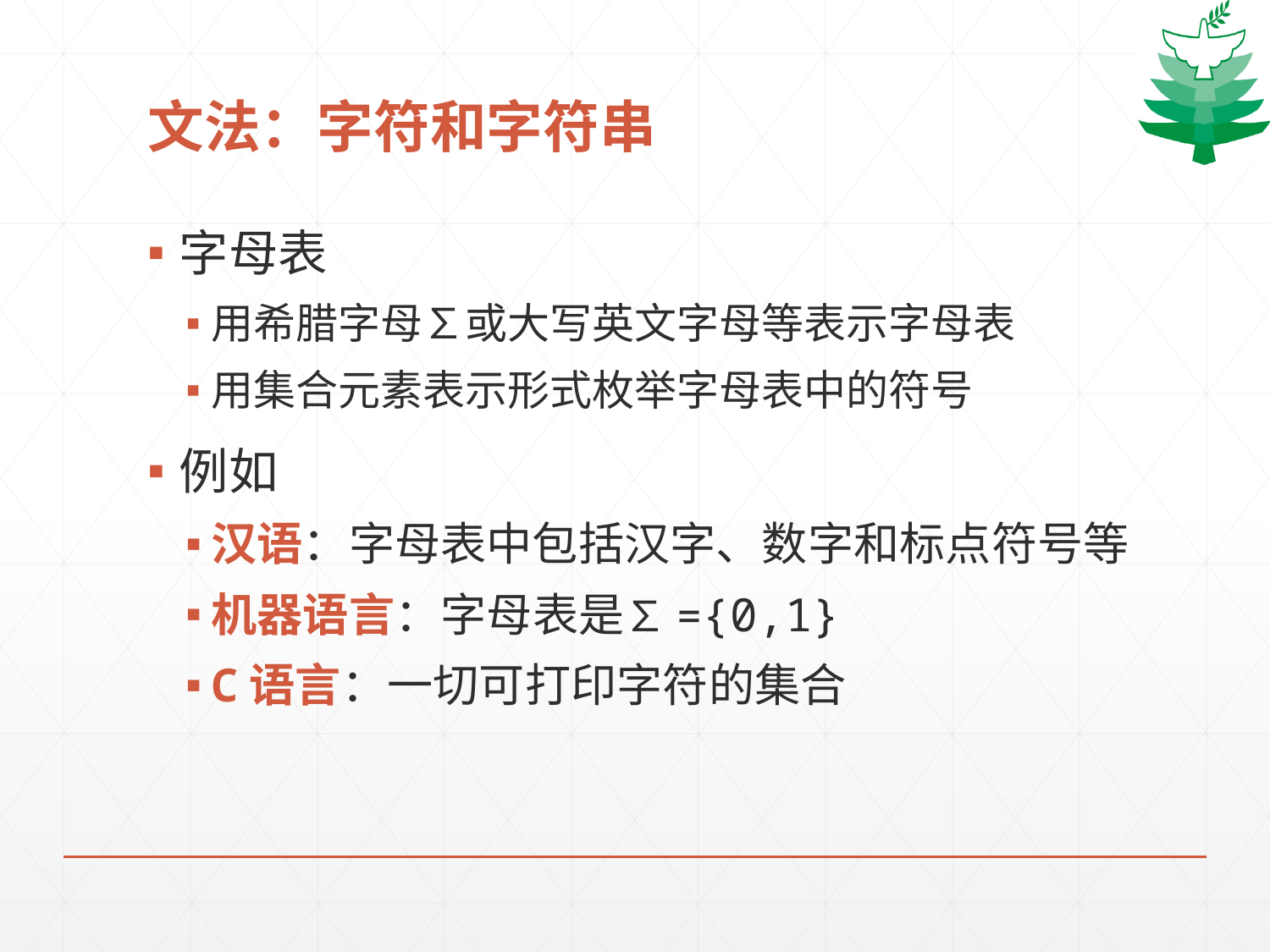

# 文法：字符和字符串
字母表
用希腊字母∑或大写英文字母等表示字母表
用集合元素表示形式枚举字母表中的符号
例如
汉语：字母表中包括汉字、数字和标点符号等
机器语言：字母表是∑={0,1}
C语言：一切可打印字符的集合